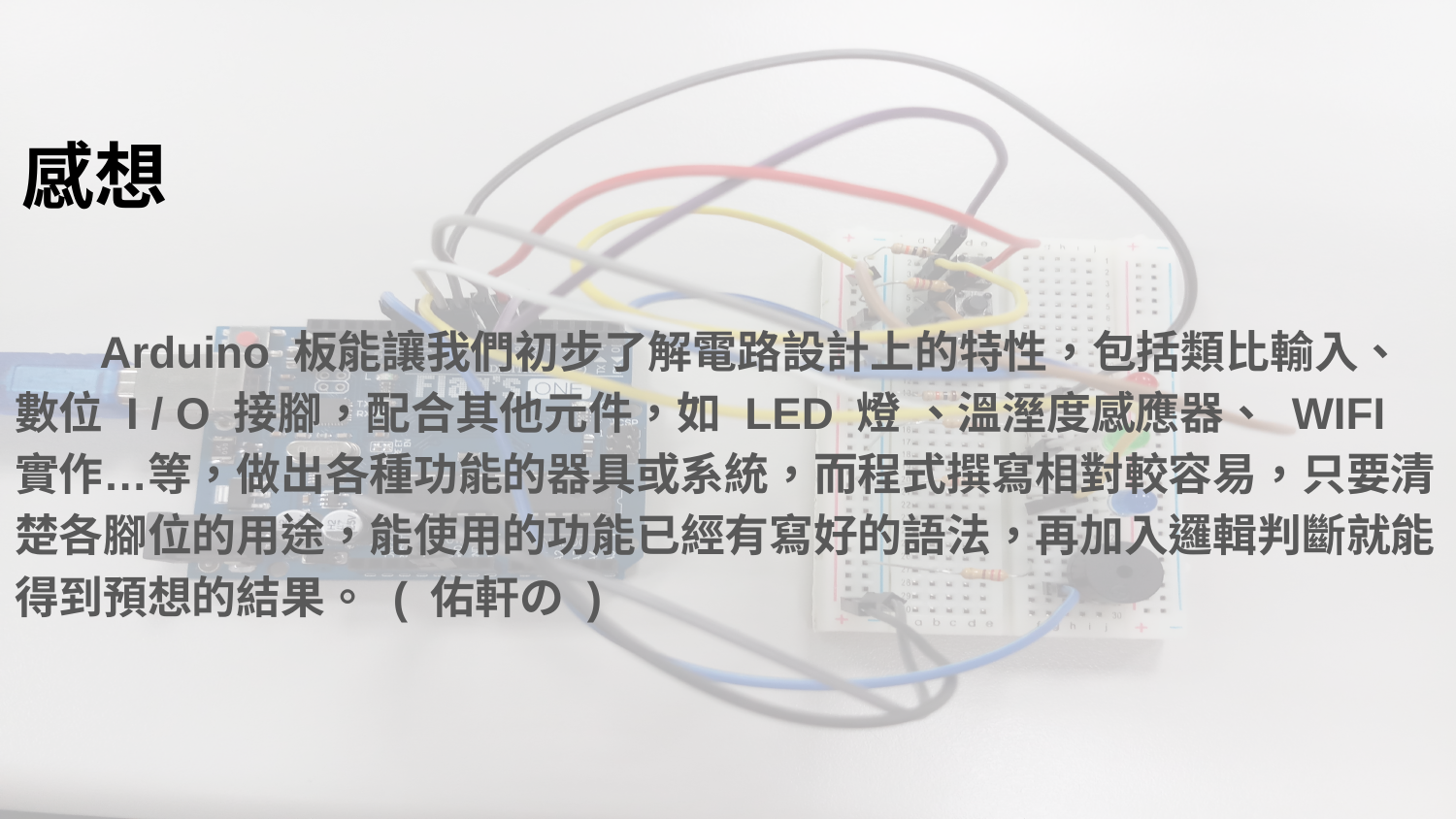

# 感想
 Arduino 板能讓我們初步了解電路設計上的特性，包括類比輸入、數位 I / O 接腳，配合其他元件，如 LED 燈 、溫溼度感應器、 WIFI 實作…等，做出各種功能的器具或系統，而程式撰寫相對較容易，只要清楚各腳位的用途，能使用的功能已經有寫好的語法，再加入邏輯判斷就能得到預想的結果。 ( 佑軒の )